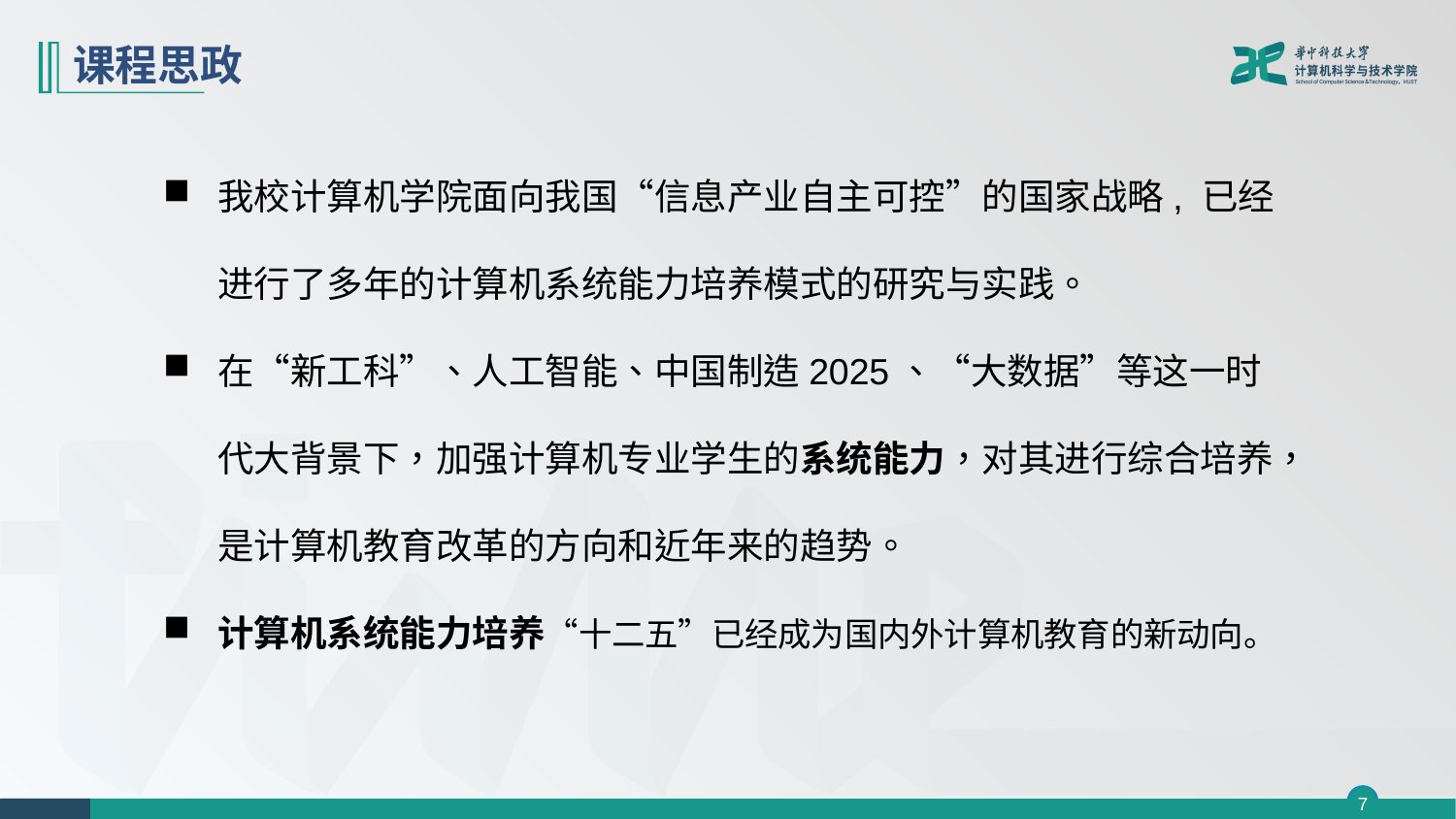

# 课程思政
我校计算机学院面向我国“信息产业自主可控”的国家战略, 已经进行了多年的计算机系统能力培养模式的研究与实践。
在“新工科”、人工智能、中国制造2025、“大数据”等这一时代大背景下，加强计算机专业学生的系统能力，对其进行综合培养，是计算机教育改革的方向和近年来的趋势。
计算机系统能力培养“十二五”已经成为国内外计算机教育的新动向。